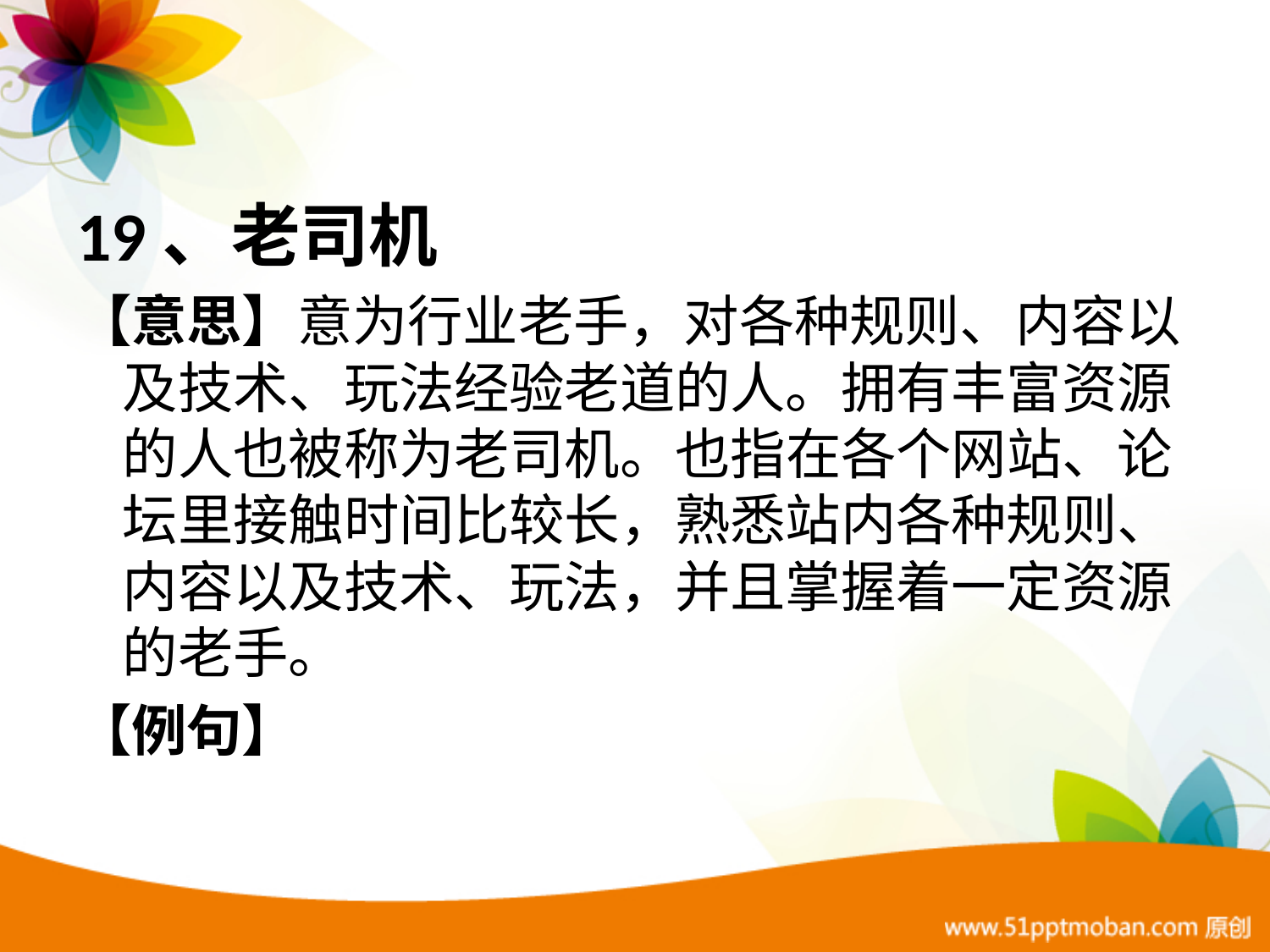

19、老司机
【意思】意为行业老手，对各种规则、内容以及技术、玩法经验老道的人。拥有丰富资源的人也被称为老司机。也指在各个网站、论坛里接触时间比较长，熟悉站内各种规则、内容以及技术、玩法，并且掌握着一定资源的老手。
【例句】